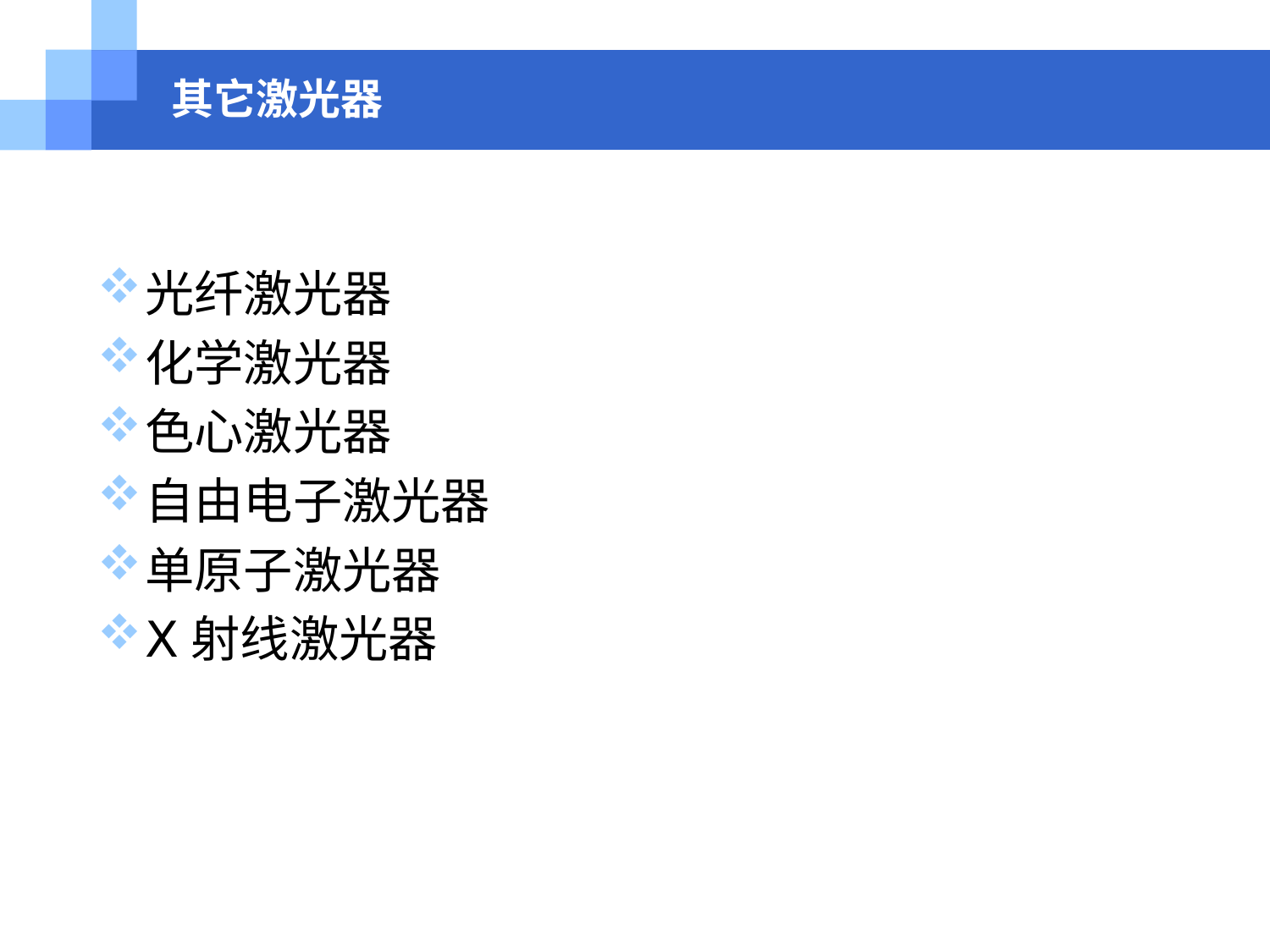

# 其它激光器
光纤激光器
化学激光器
色心激光器
自由电子激光器
单原子激光器
X射线激光器